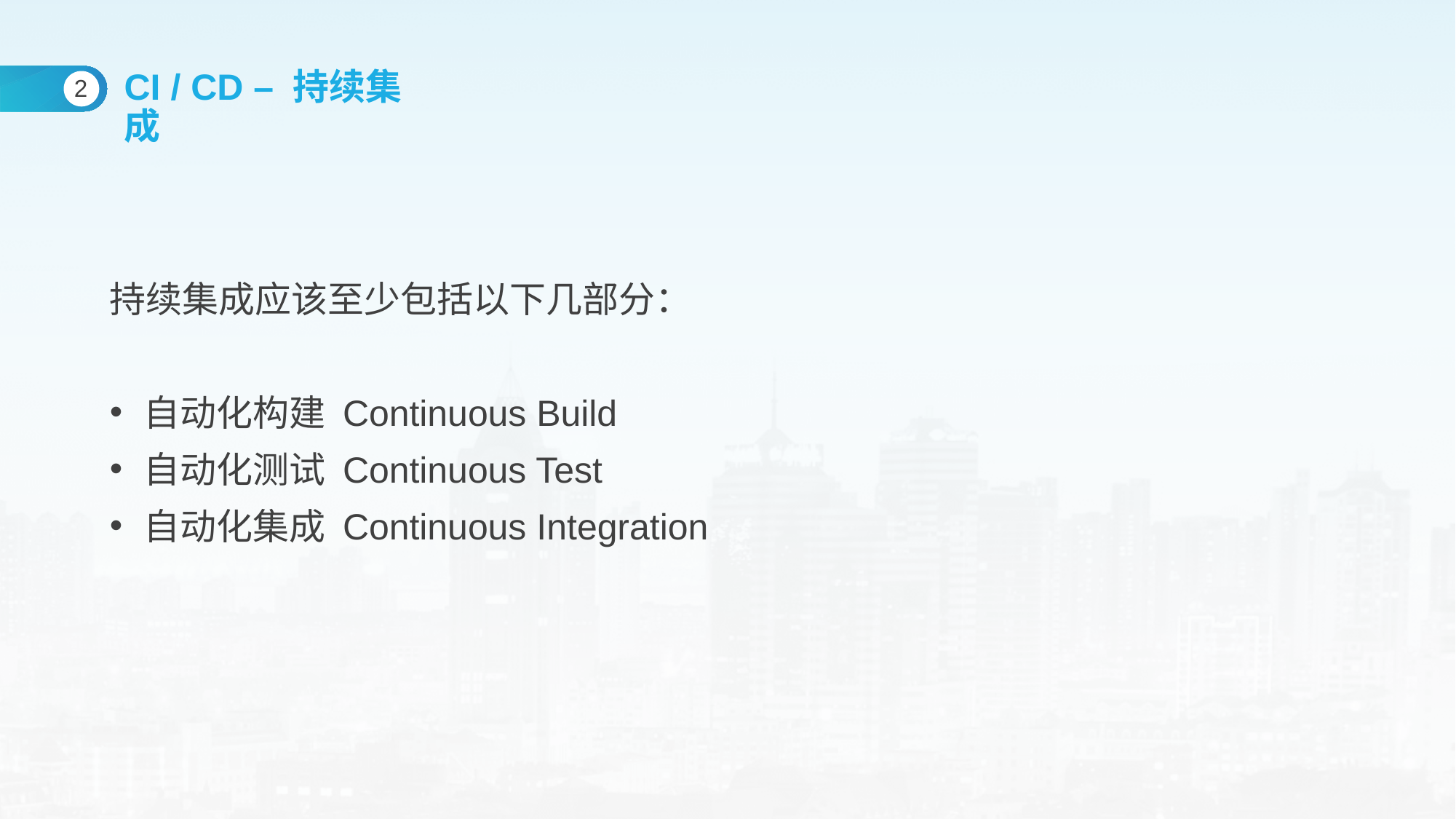

CI / CD – 持续集成
2
持续集成应该至少包括以下几部分：

自动化构建 Continuous Build
自动化测试 Continuous Test
自动化集成 Continuous Integration